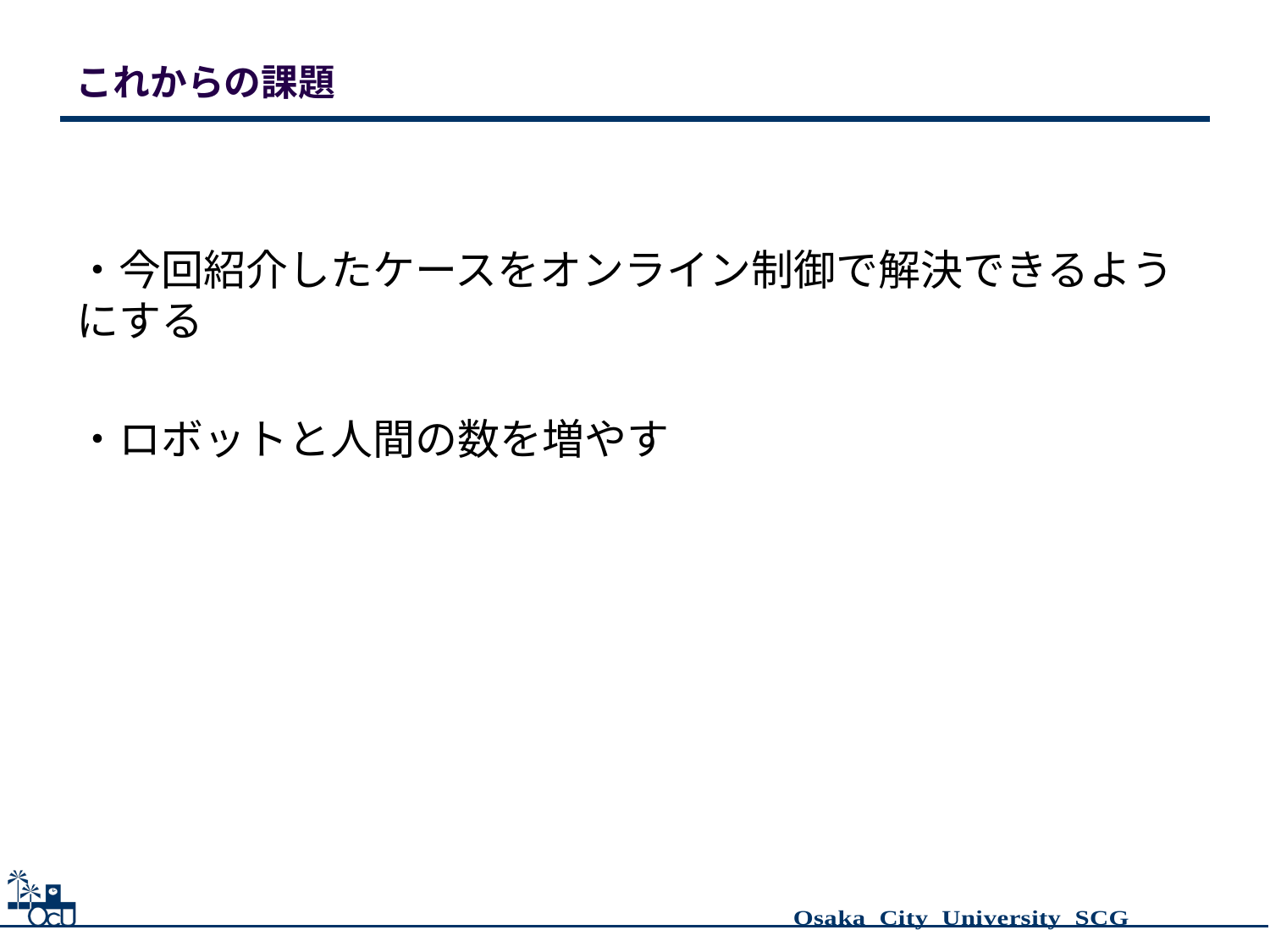

# これからの課題

・今回紹介したケースをオンライン制御で解決できるようにする

・ロボットと人間の数を増やす